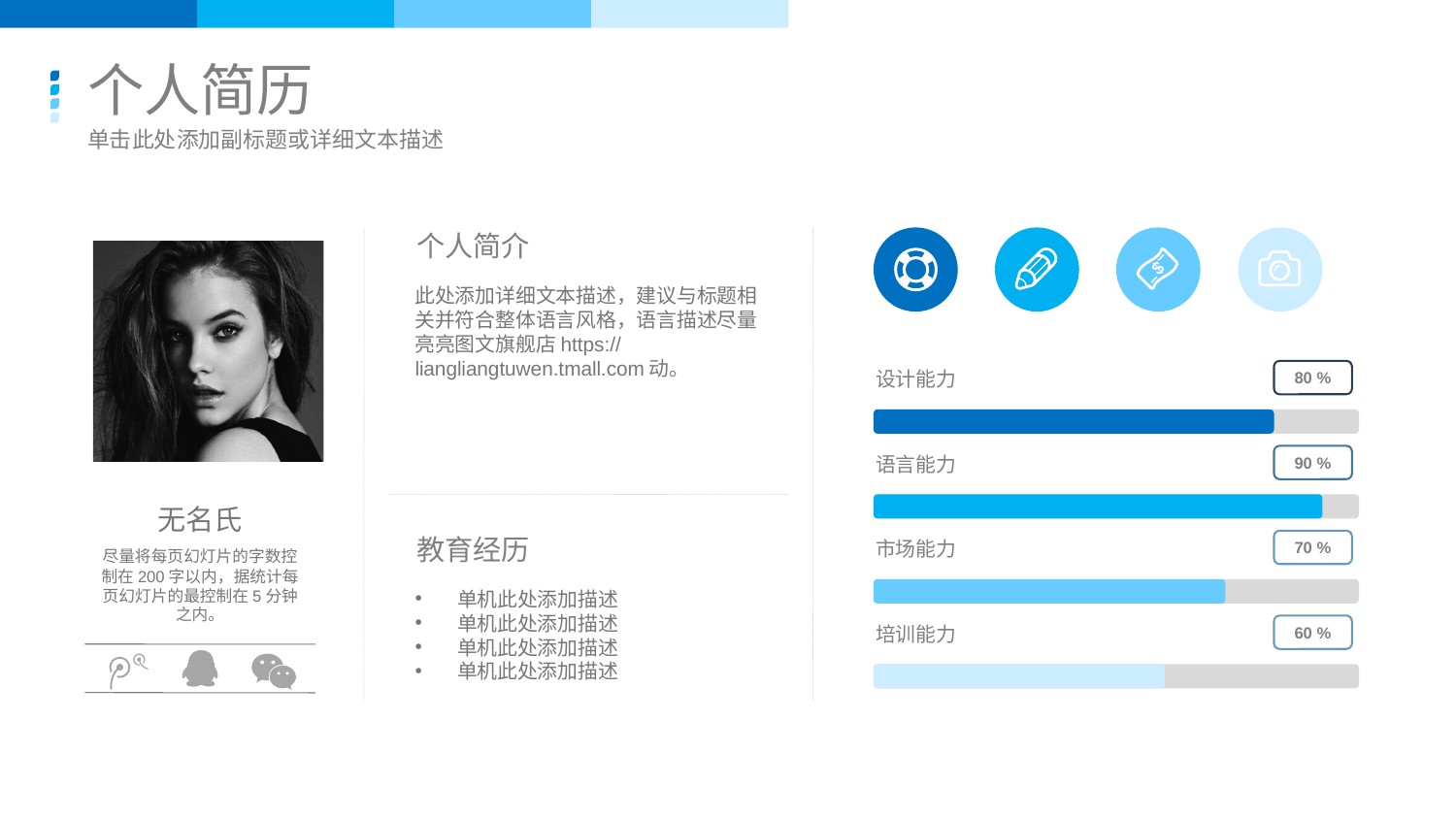

个人简历
单击此处添加副标题或详细文本描述
个人简介

此处添加详细文本描述，建议与标题相关并符合整体语言风格，语言描述尽量亮亮图文旗舰店https://liangliangtuwen.tmall.com动。
80 %
设计能力

语言能力
90 %

无名氏
尽量将每页幻灯片的字数控制在200字以内，据统计每页幻灯片的最控制在5分钟之内。

教育经历
市场能力
70 %

单机此处添加描述
单机此处添加描述
单机此处添加描述
单机此处添加描述
培训能力
60 %